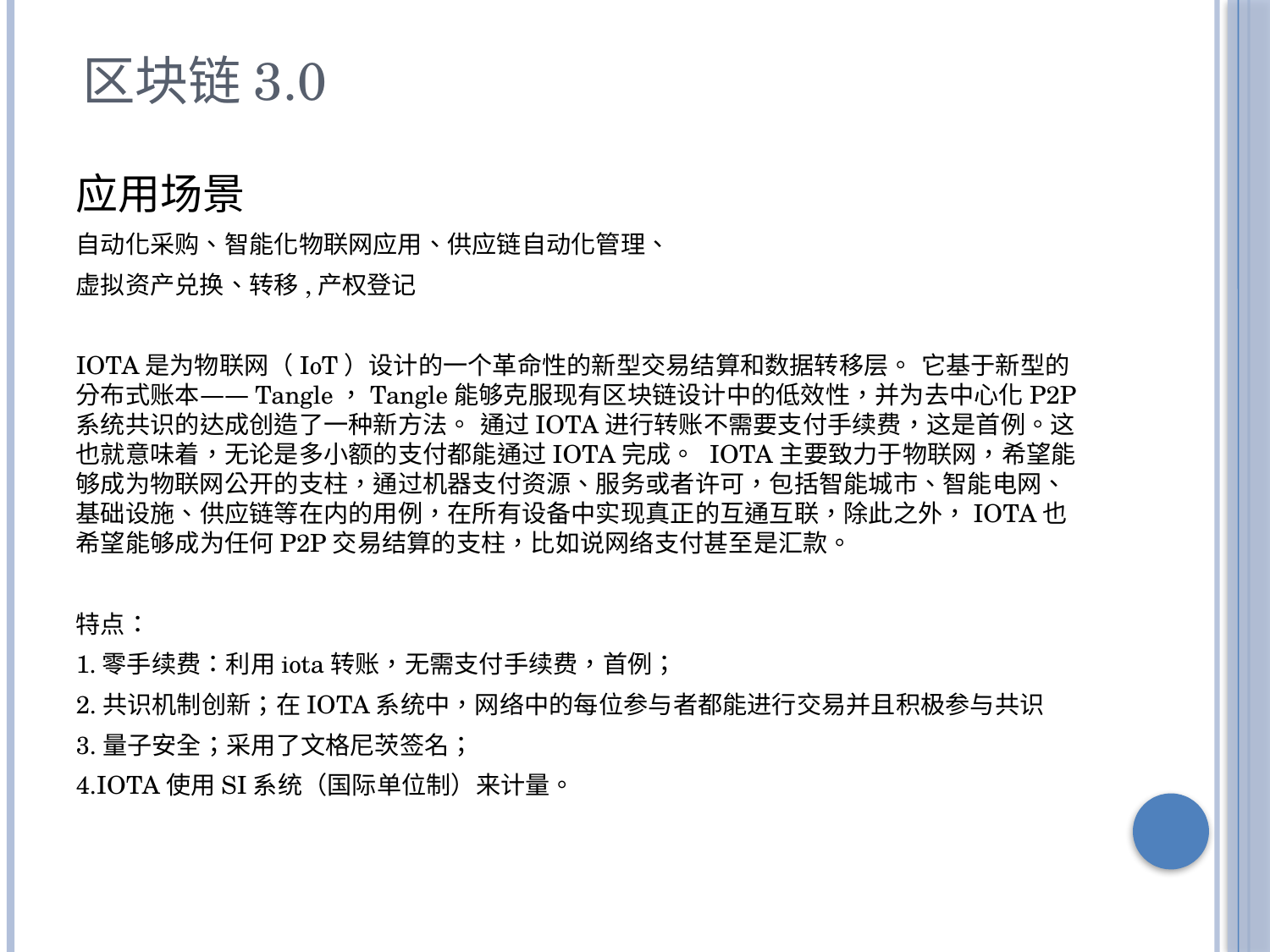

区块链3.0

应用场景
自动化采购、智能化物联网应用、供应链自动化管理、
虚拟资产兑换、转移,产权登记

IOTA是为物联网（IoT）设计的一个革命性的新型交易结算和数据转移层。 它基于新型的分布式账本——Tangle，Tangle能够克服现有区块链设计中的低效性，并为去中心化P2P系统共识的达成创造了一种新方法。 通过IOTA进行转账不需要支付手续费，这是首例。这也就意味着，无论是多小额的支付都能通过IOTA完成。 IOTA主要致力于物联网，希望能够成为物联网公开的支柱，通过机器支付资源、服务或者许可，包括智能城市、智能电网、基础设施、供应链等在内的用例，在所有设备中实现真正的互通互联，除此之外，IOTA也希望能够成为任何P2P交易结算的支柱，比如说网络支付甚至是汇款。

特点：
1.零手续费：利用iota转账，无需支付手续费，首例；
2.共识机制创新；在IOTA系统中，网络中的每位参与者都能进行交易并且积极参与共识
3.量子安全；采用了文格尼茨签名；
4.IOTA使用SI系统（国际单位制）来计量。